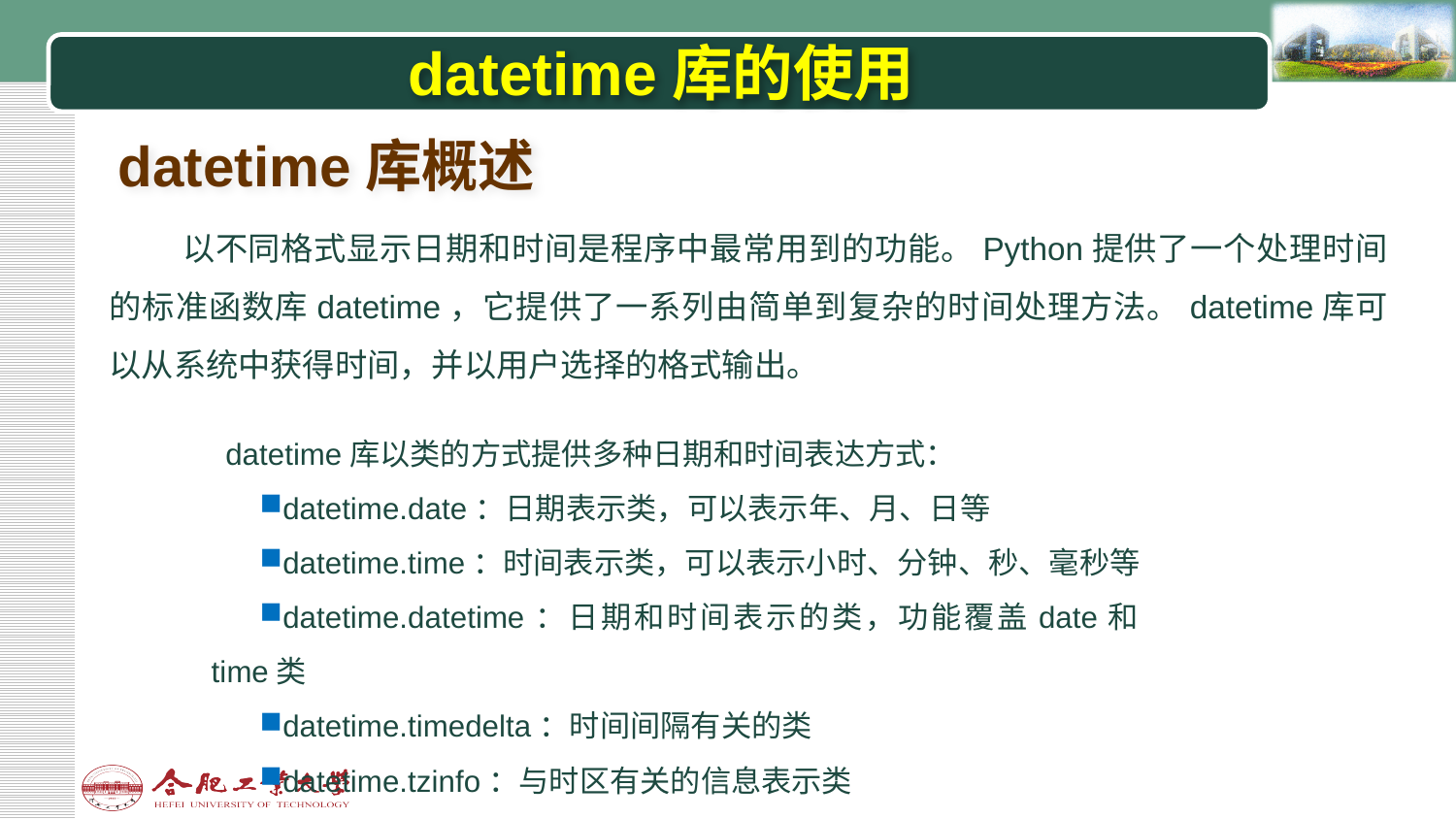

# datetime库的使用
datetime库概述
  以不同格式显示日期和时间是程序中最常用到的功能。Python提供了一个处理时间的标准函数库datetime，它提供了一系列由简单到复杂的时间处理方法。datetime库可以从系统中获得时间，并以用户选择的格式输出。
datetime库以类的方式提供多种日期和时间表达方式：
datetime.date：日期表示类，可以表示年、月、日等
datetime.time：时间表示类，可以表示小时、分钟、秒、毫秒等
datetime.datetime：日期和时间表示的类，功能覆盖date和time类
datetime.timedelta：时间间隔有关的类
datetime.tzinfo：与时区有关的信息表示类